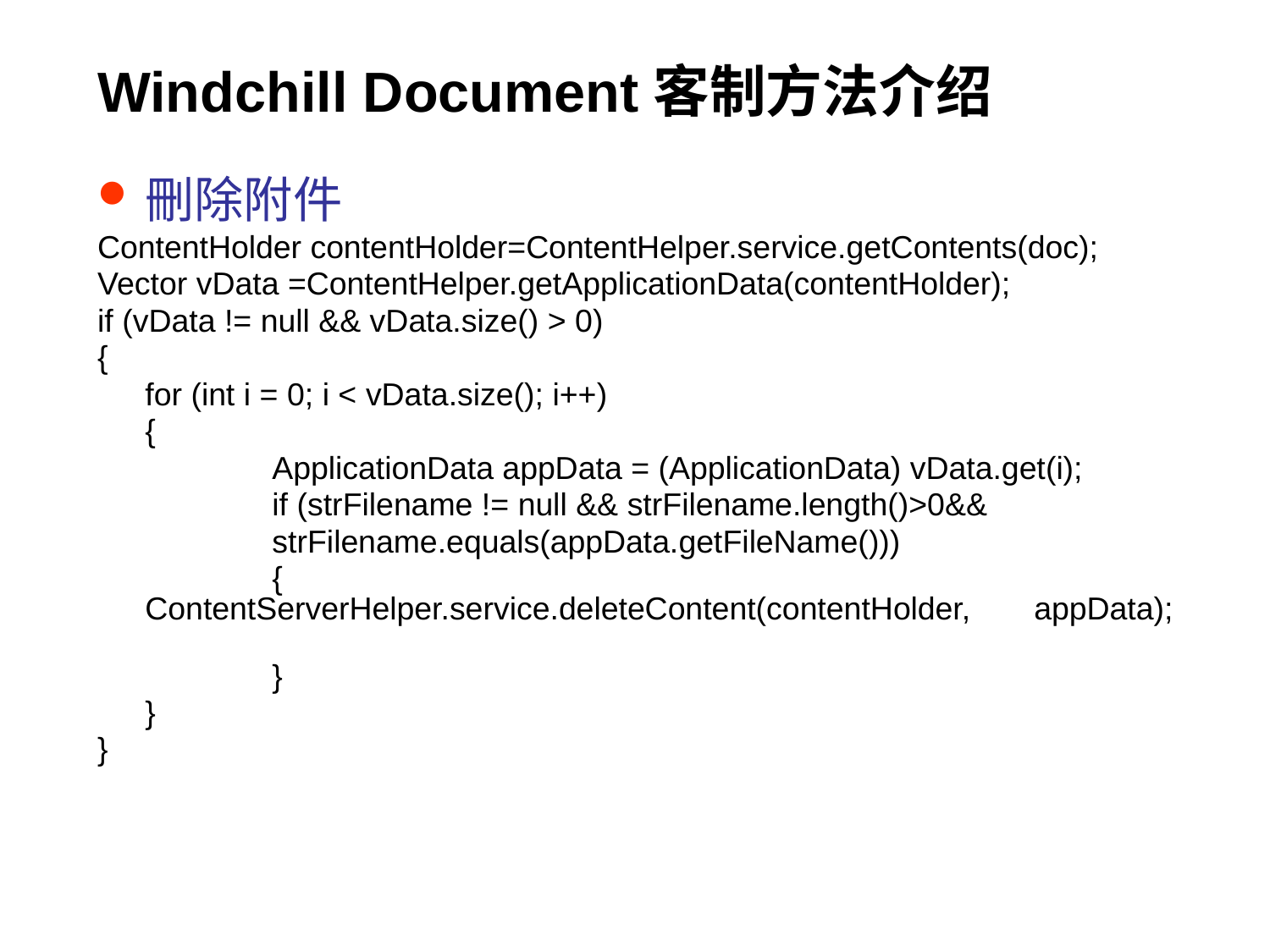

# Windchill Document客制方法介绍
刪除附件
ContentHolder contentHolder=ContentHelper.service.getContents(doc);
Vector vData =ContentHelper.getApplicationData(contentHolder);
if (vData != null && vData.size() > 0)
{
	for (int i = 0; i < vData.size(); i++)
	{
		ApplicationData appData = (ApplicationData) vData.get(i);
		if (strFilename != null && strFilename.length()>0&&
		strFilename.equals(appData.getFileName()))
		{						ContentServerHelper.service.deleteContent(contentHolder, 	appData);
		}
	}
}